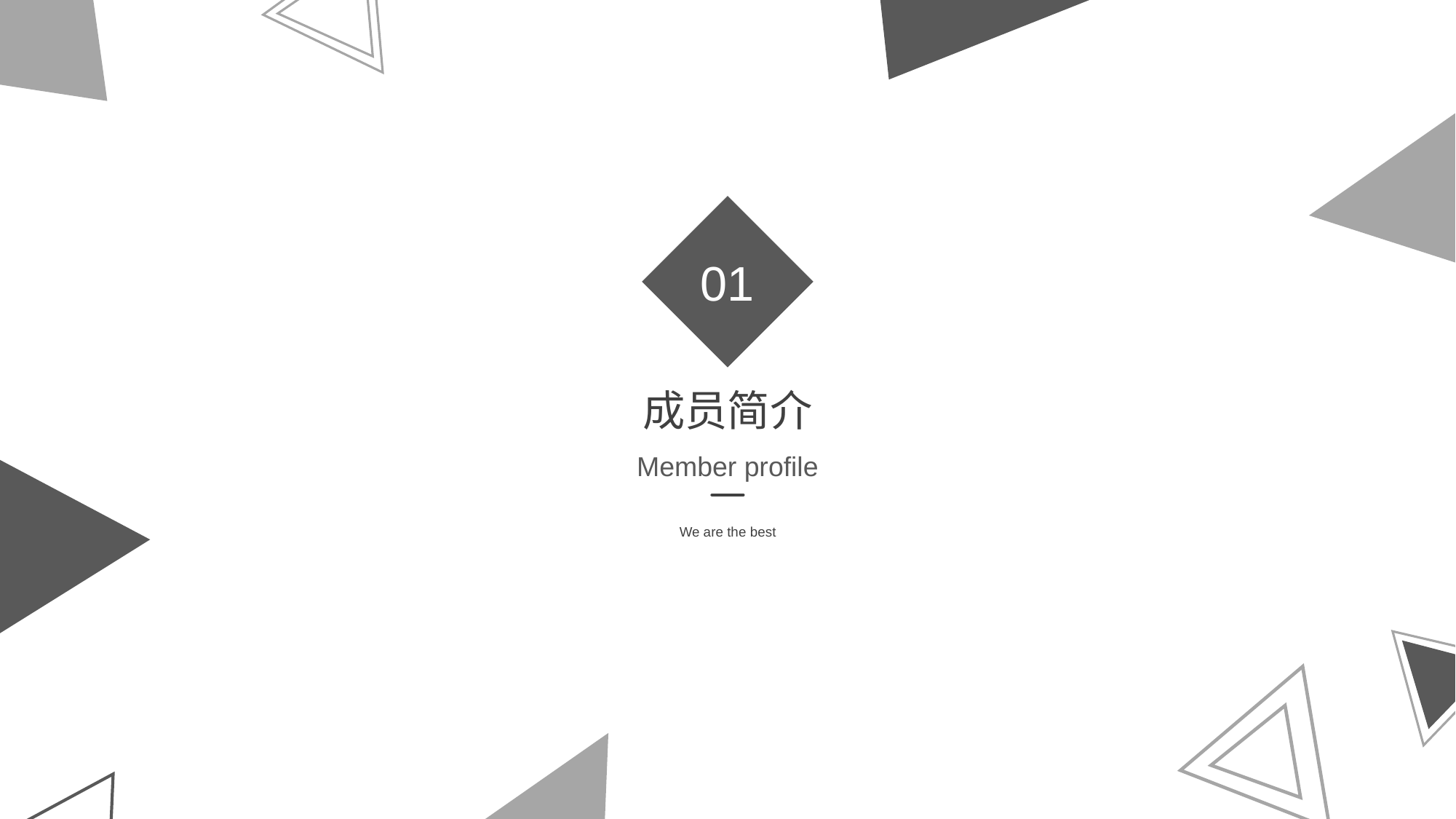

01
成员简介

Member profile
We are the best